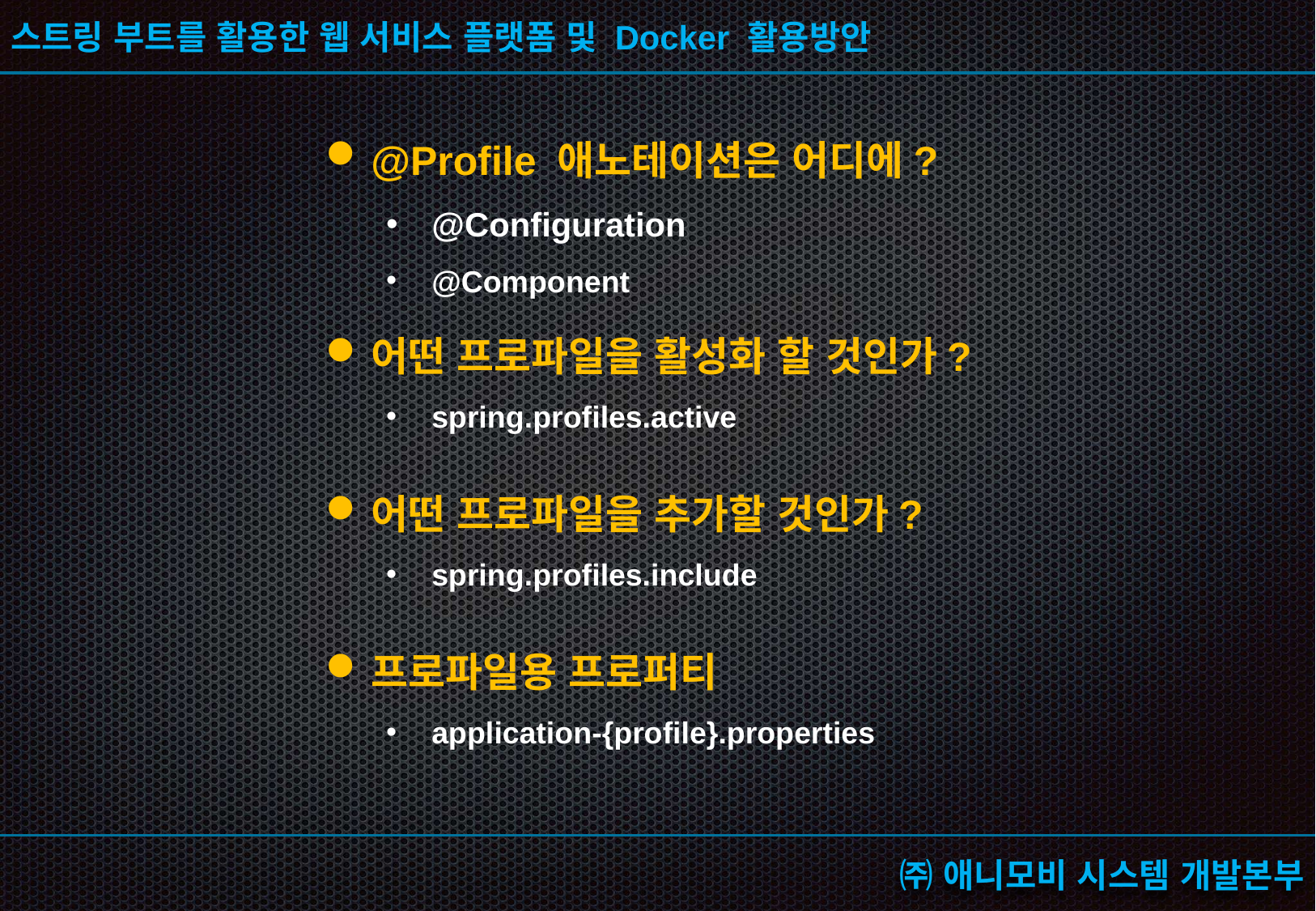

@Profile 애노테이션은 어디에?
@Configuration
@Component

어떤 프로파일을 활성화 할 것인가?
spring.profiles.active

어떤 프로파일을 추가할 것인가?
spring.profiles.include

프로파일용 프로퍼티
application-{profile}.properties